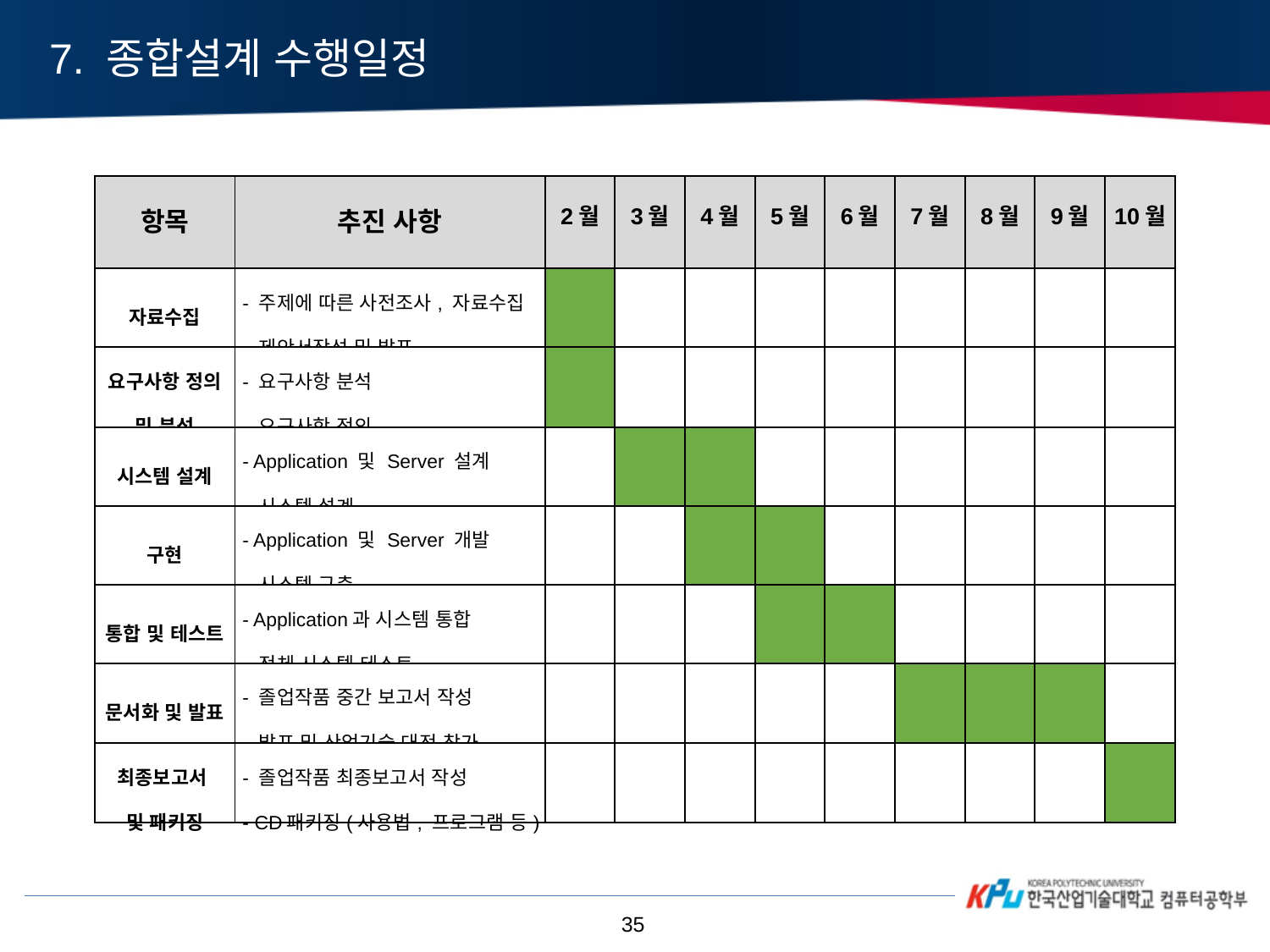

7. 종합설계 수행일정
| 항목 | 추진 사항 | 2월 | 3월 | 4월 | 5월 | 6월 | 7월 | 8월 | 9월 | 10월 |
| --- | --- | --- | --- | --- | --- | --- | --- | --- | --- | --- |
| 자료수집 | - 주제에 따른 사전조사, 자료수집 - 제안서작성 및 발표 |  |  |  |  |  |  |  |  |  |
| 요구사항 정의 및 분석 | - 요구사항 분석 - 요구사항 정의 |  |  |  |  |  |  |  |  |  |
| 시스템 설계 | - Application 및 Server 설계 - 시스템 설계 |  |  |  |  |  |  |  |  |  |
| 구현 | - Application 및 Server 개발 - 시스템 구축 |  |  |  |  |  |  |  |  |  |
| 통합 및 테스트 | - Application과 시스템 통합 - 전체 시스템 테스트 |  |  |  |  |  |  |  |  |  |
| 문서화 및 발표 | - 졸업작품 중간 보고서 작성 - 발표 및 산업기술 대전 참가 |  |  |  |  |  |  |  |  |  |
| 최종보고서 및 패키징 | - 졸업작품 최종보고서 작성 - CD패키징(사용법, 프로그램 등) |  |  |  |  |  |  |  |  |  |
35